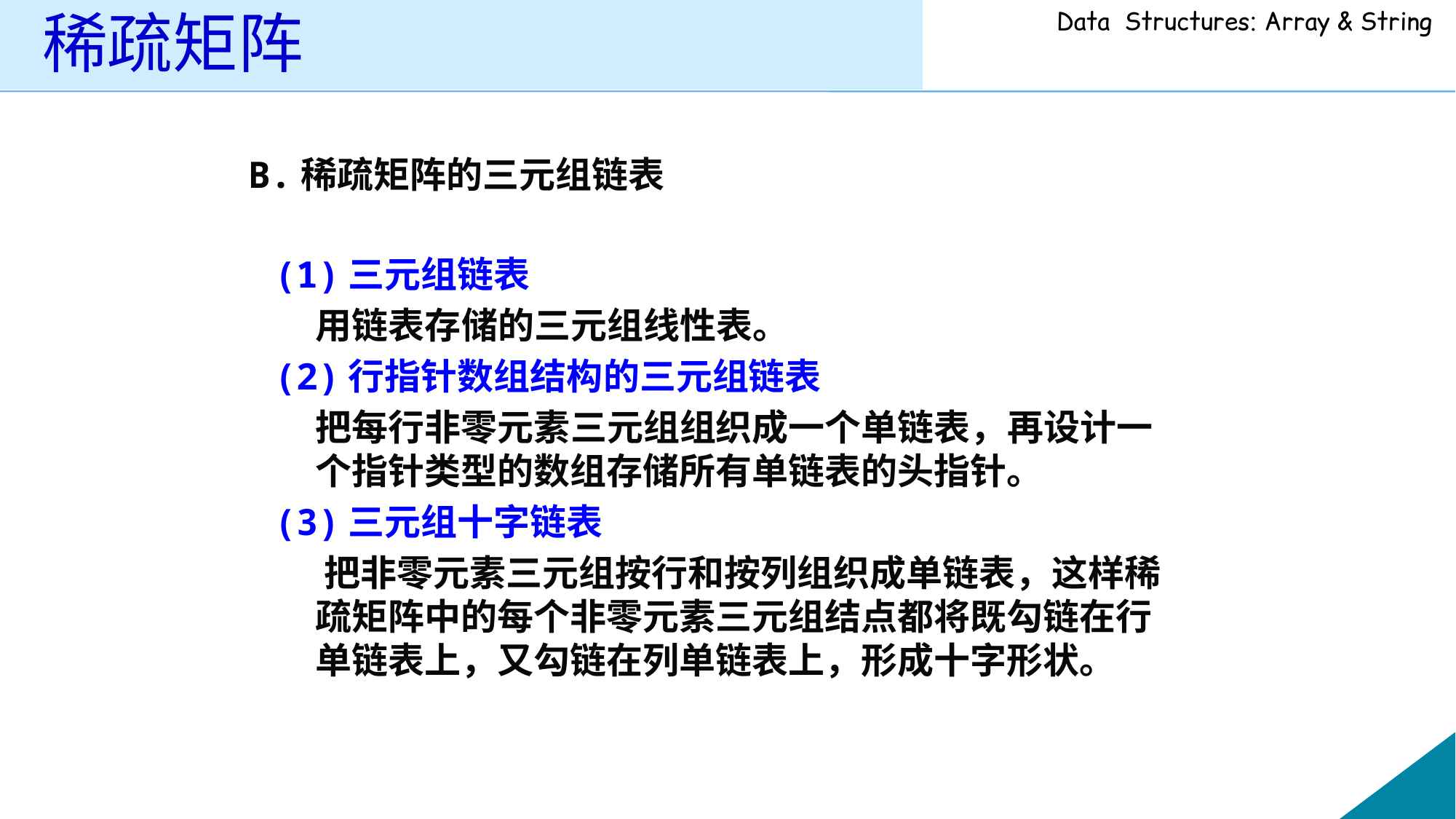

# 稀疏矩阵
B.稀疏矩阵的三元组链表
(1)三元组链表
    用链表存储的三元组线性表。
(2)行指针数组结构的三元组链表
    把每行非零元素三元组组织成一个单链表，再设计一个指针类型的数组存储所有单链表的头指针。
(3)三元组十字链表
     把非零元素三元组按行和按列组织成单链表，这样稀疏矩阵中的每个非零元素三元组结点都将既勾链在行单链表上，又勾链在列单链表上，形成十字形状。